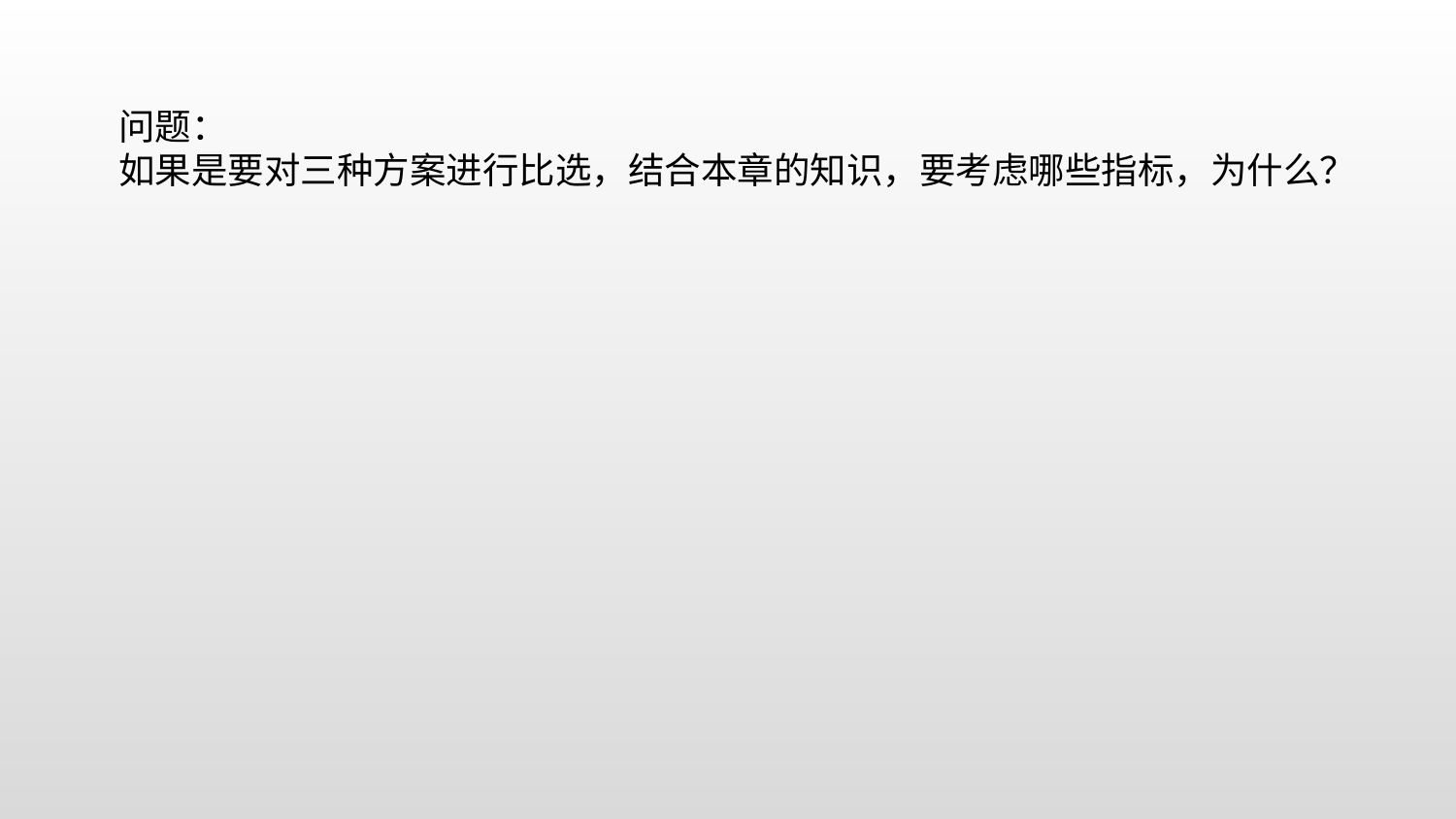

问题：
如果是要对三种方案进行比选，结合本章的知识，要考虑哪些指标，为什么？